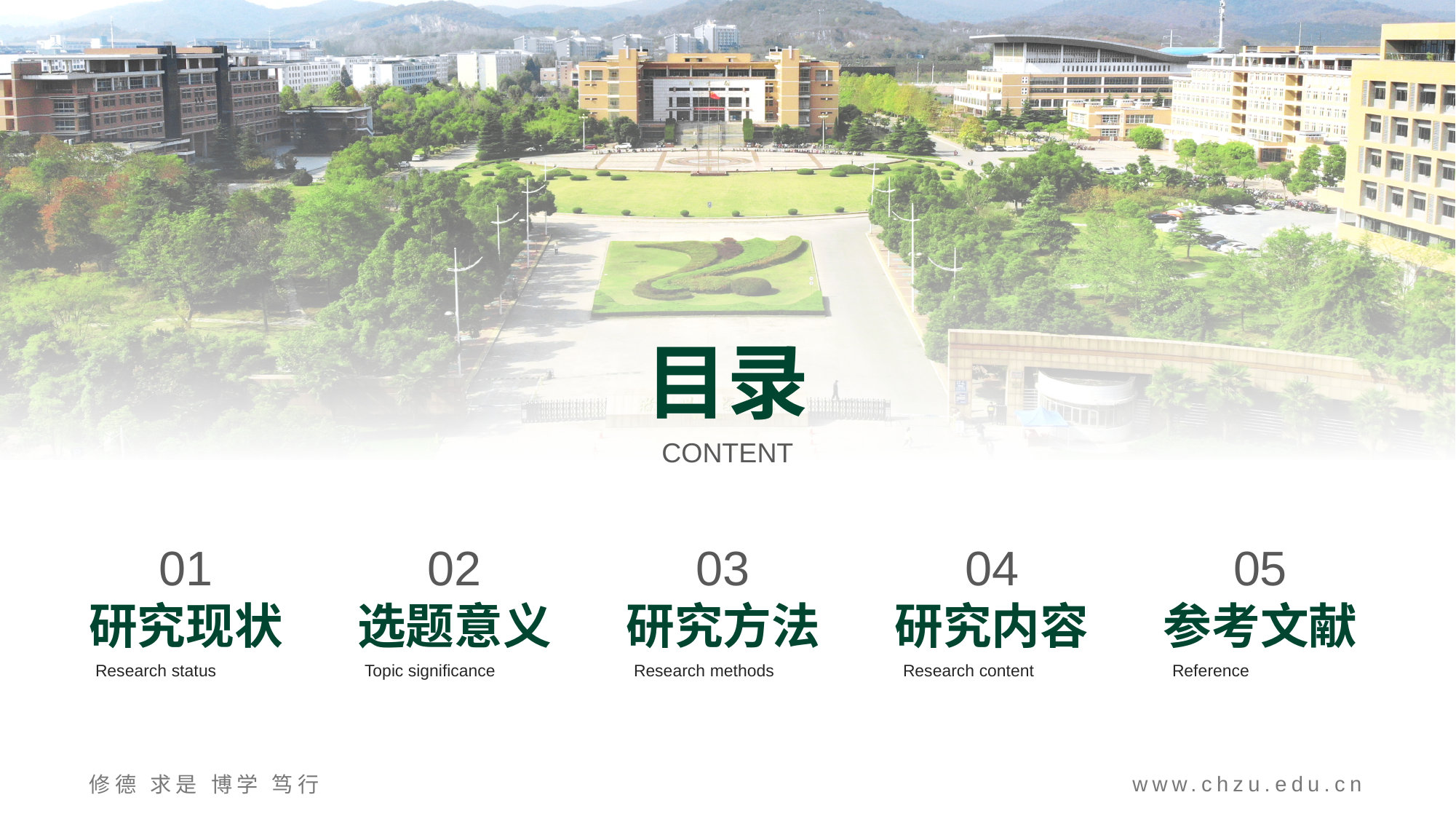

目录
CONTENT
01
研究现状
02
选题意义
03
研究方法
04
研究内容
05
参考文献
Research status
Topic significance
Research methods
Research content
Reference